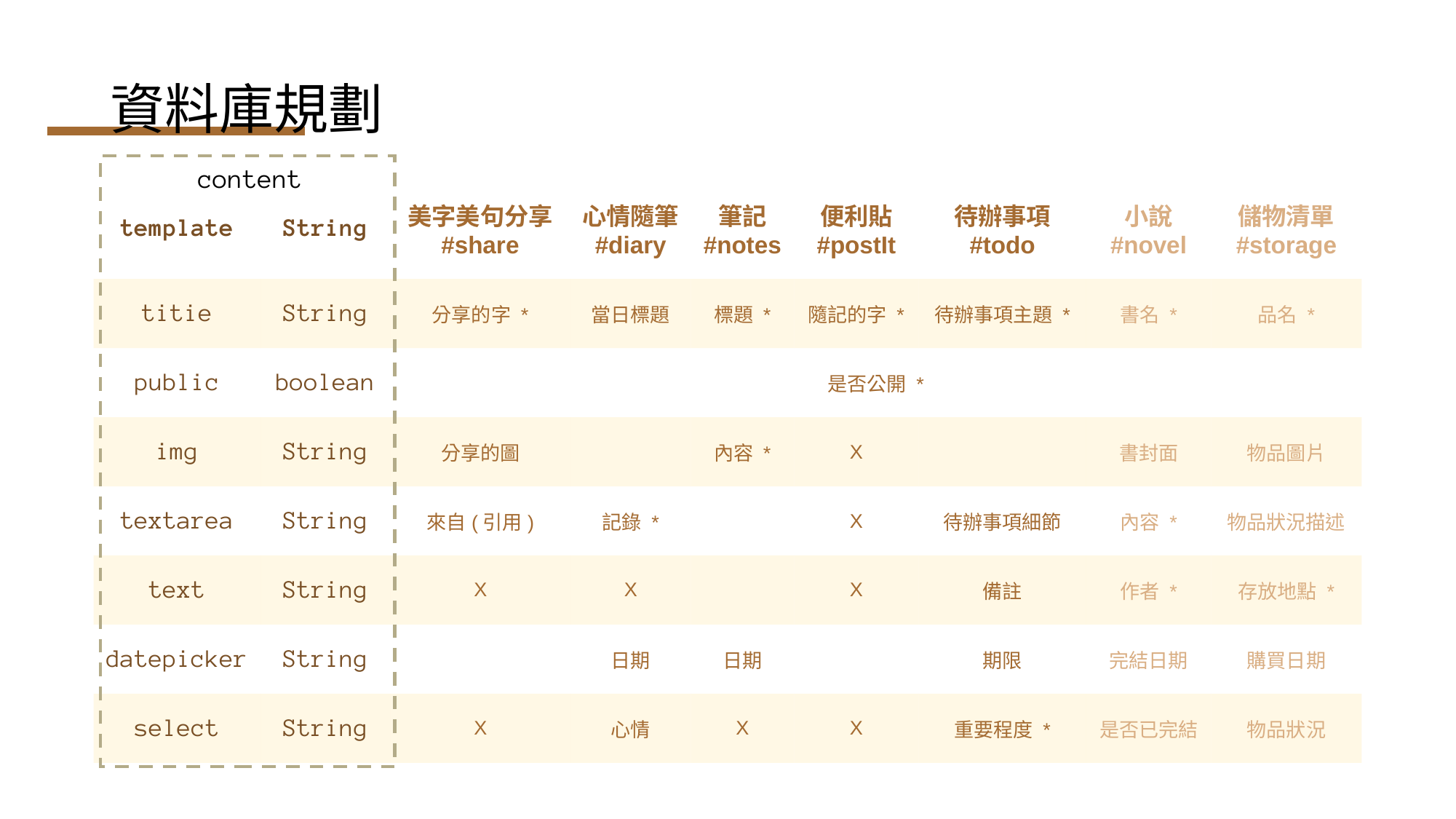

# 資料庫規劃

content
| template | String | 美字美句分享 #share | 心情隨筆 #diary | 筆記 #notes | 便利貼 #postIt | 待辦事項 #todo | 小說 #novel | 儲物清單 #storage |
| --- | --- | --- | --- | --- | --- | --- | --- | --- |
| titie | String | 分享的字 \* | 當日標題 | 標題 \* | 隨記的字 \* | 待辦事項主題 \* | 書名 \* | 品名 \* |
| public | boolean | 是否公開 \* |  |  |  |  |  |  |
| img | String | 分享的圖 |  | 內容 \* | X |  | 書封面 | 物品圖片 |
| textarea | String | 來自(引用) | 記錄 \* |  | X | 待辦事項細節 | 內容 \* | 物品狀況描述 |
| text | String | X | X |  | X | 備註 | 作者 \* | 存放地點 \* |
| datepicker | String |  | 日期 | 日期 |  | 期限 | 完結日期 | 購買日期 |
| select | String | X | 心情 | X | X | 重要程度 \* | 是否已完結 | 物品狀況 |